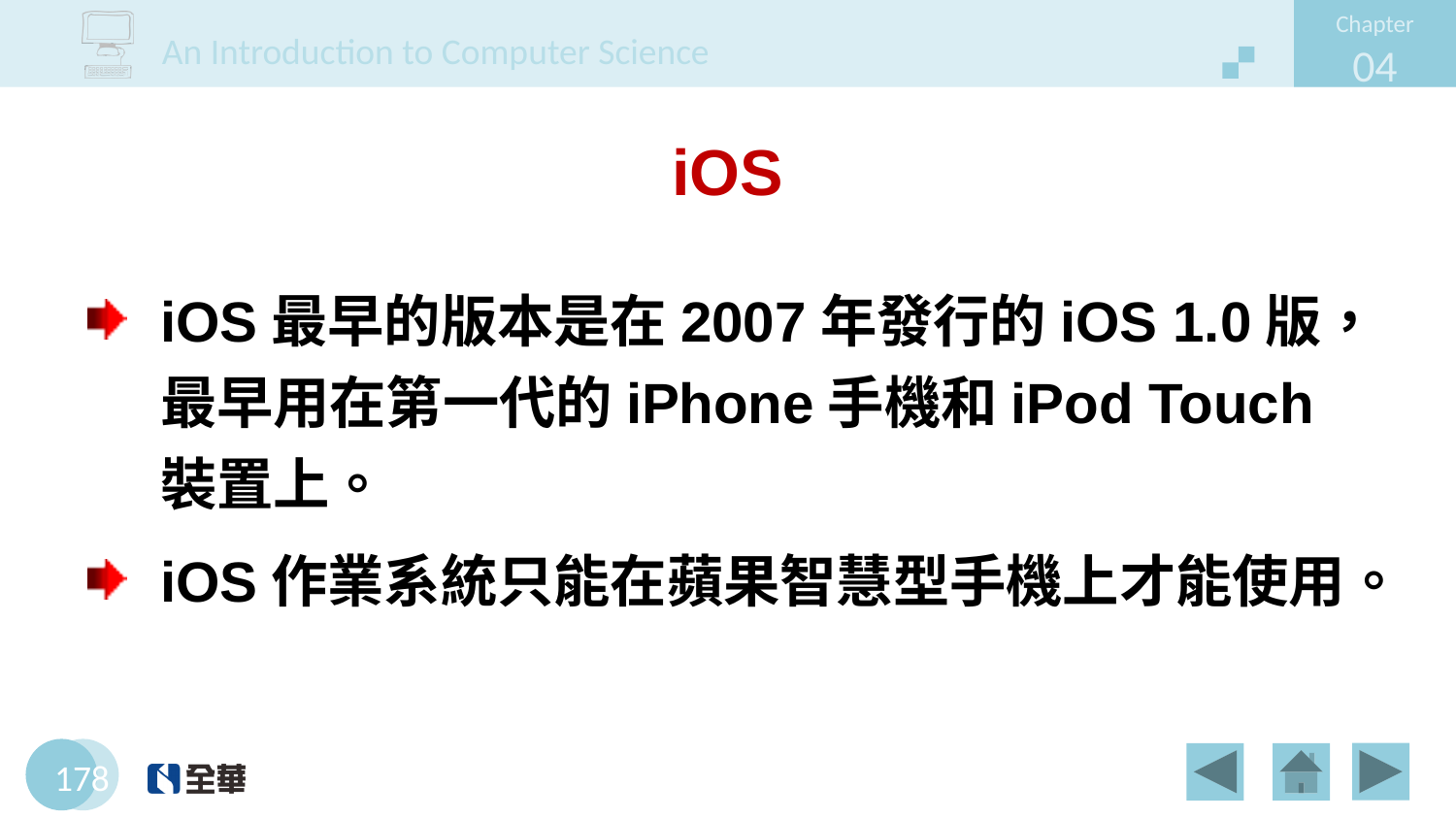

# iOS
iOS最早的版本是在2007年發行的iOS 1.0版，最早用在第一代的iPhone手機和iPod Touch裝置上。
iOS作業系統只能在蘋果智慧型手機上才能使用。